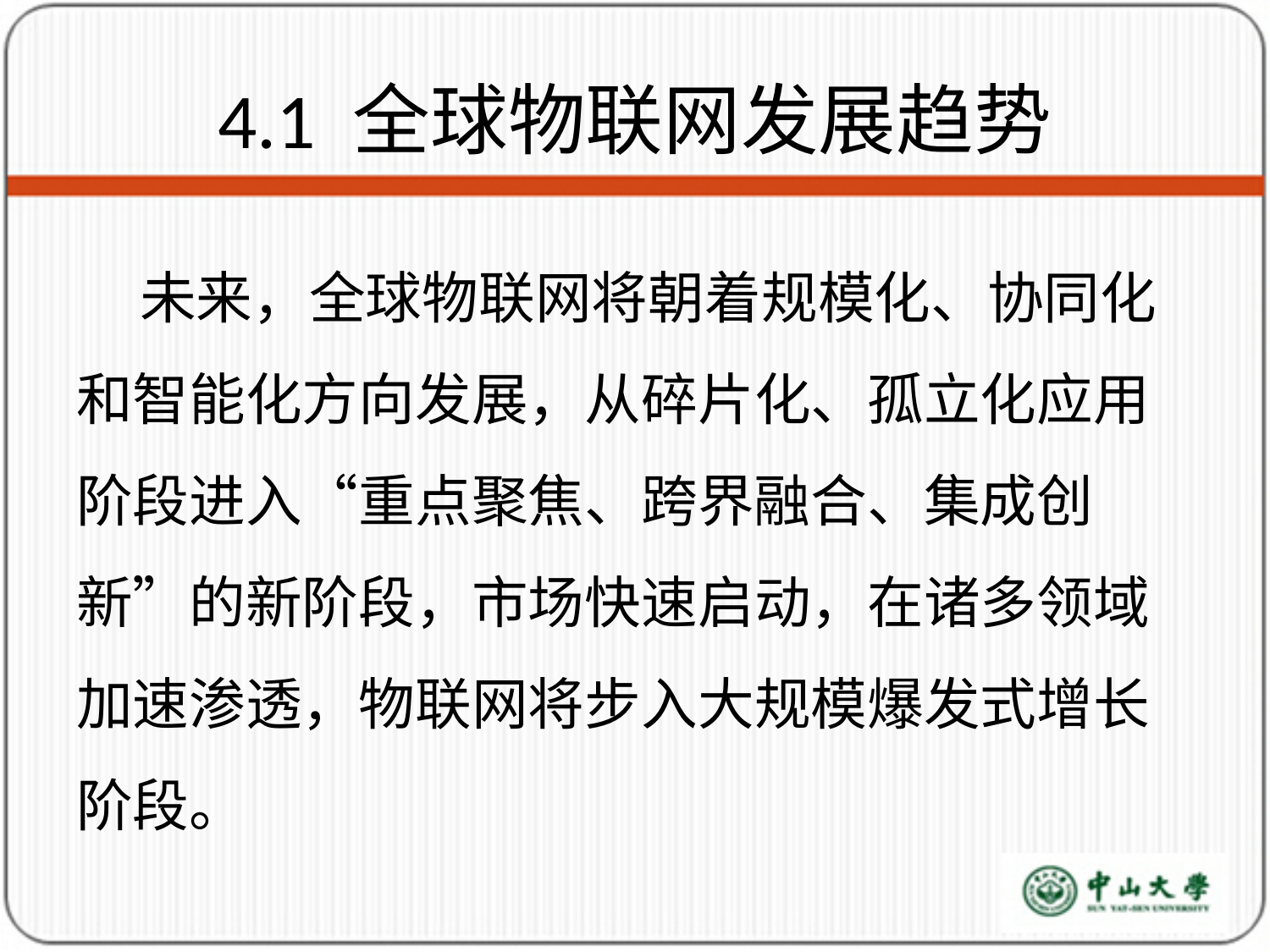

# 4.1 全球物联网发展趋势
未来，全球物联网将朝着规模化、协同化和智能化方向发展，从碎片化、孤立化应用阶段进入“重点聚焦、跨界融合、集成创新”的新阶段，市场快速启动，在诸多领域加速渗透，物联网将步入大规模爆发式增长阶段。